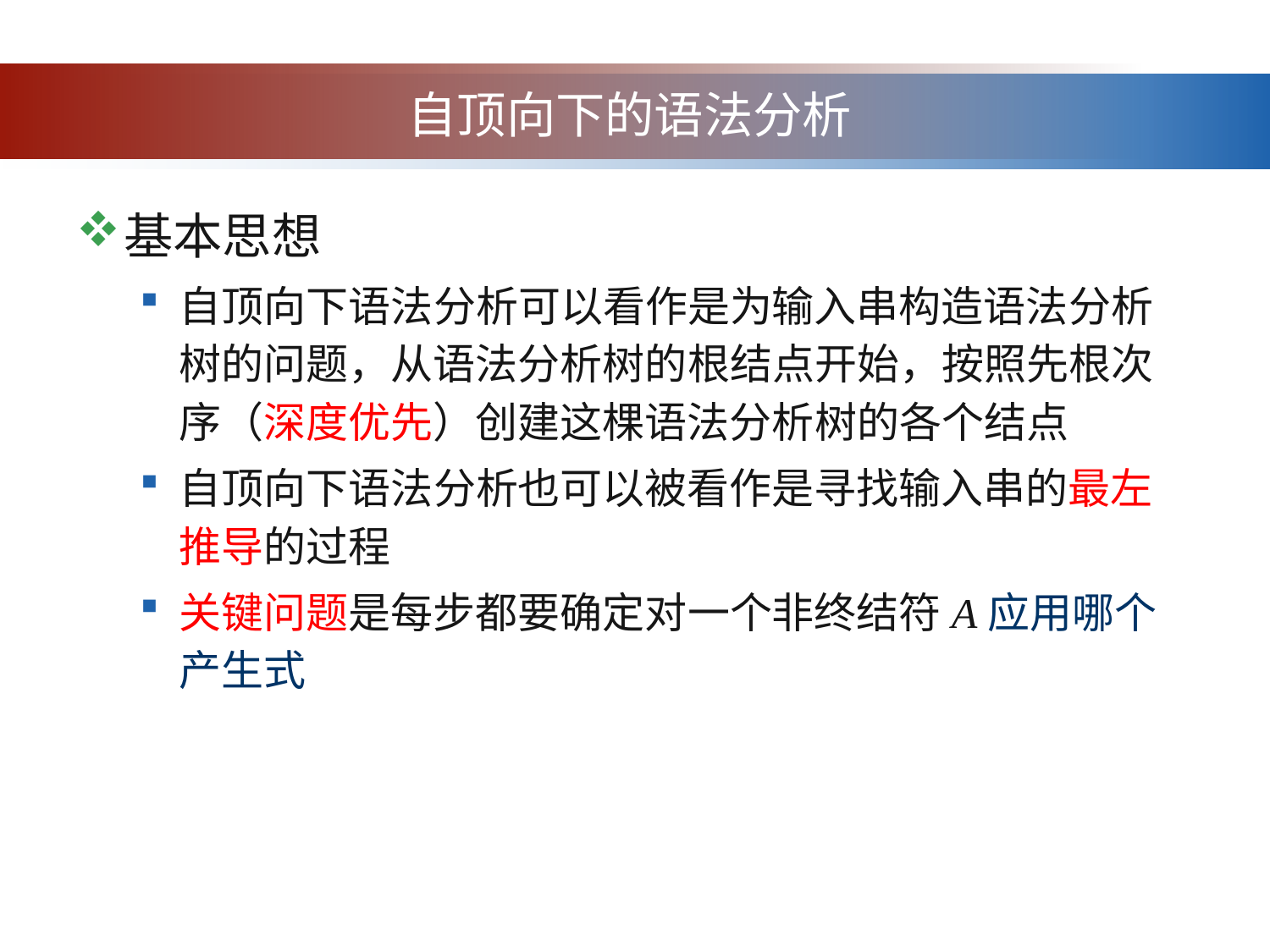

# 自顶向下的语法分析
基本思想
自顶向下语法分析可以看作是为输入串构造语法分析树的问题，从语法分析树的根结点开始，按照先根次序（深度优先）创建这棵语法分析树的各个结点
自顶向下语法分析也可以被看作是寻找输入串的最左推导的过程
关键问题是每步都要确定对一个非终结符A应用哪个产生式